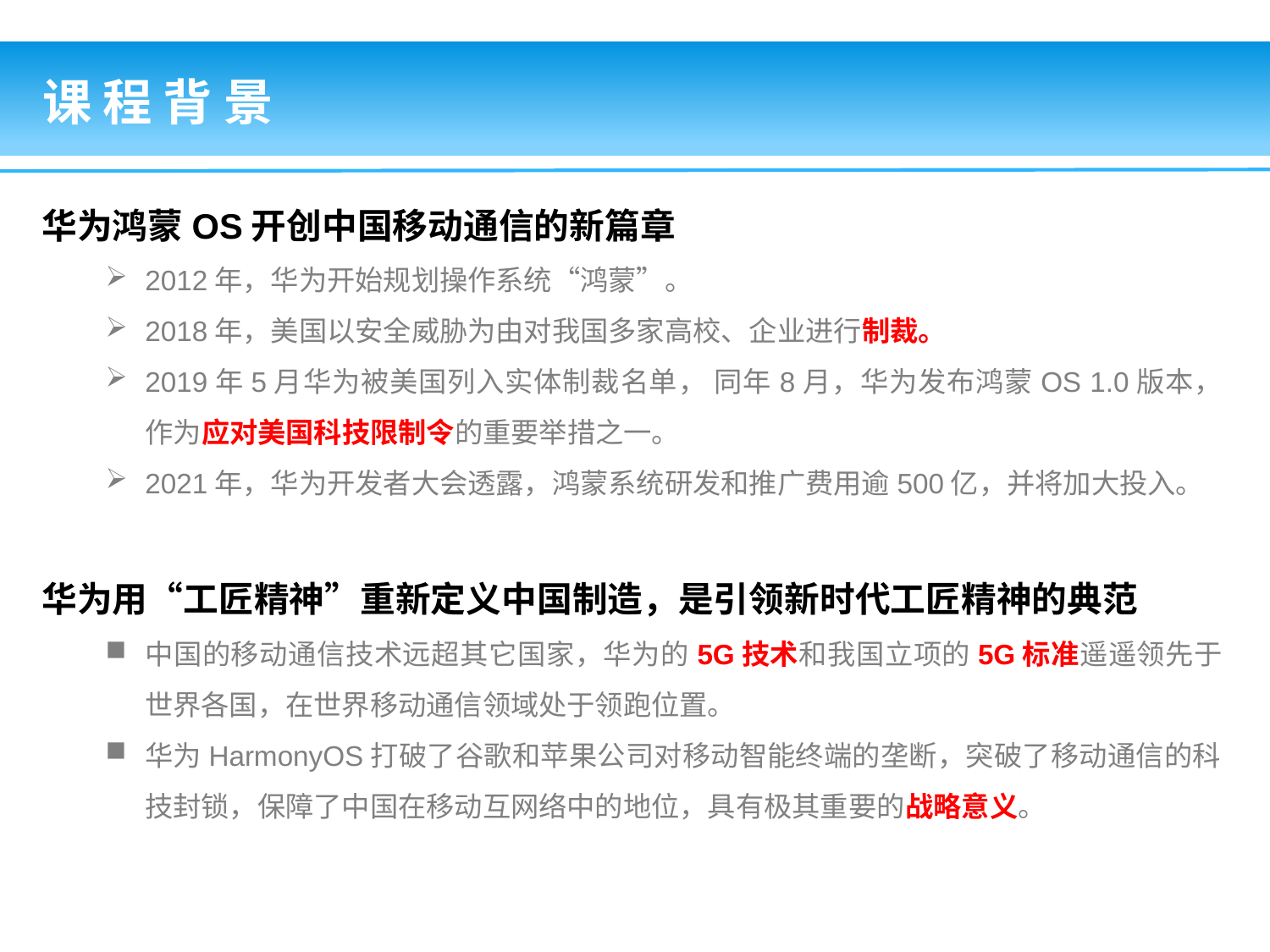

课 程 背 景
华为鸿蒙OS开创中国移动通信的新篇章
2012年，华为开始规划操作系统“鸿蒙”。
2018年，美国以安全威胁为由对我国多家高校、企业进行制裁。
2019年5月华为被美国列入实体制裁名单， 同年8月，华为发布鸿蒙OS 1.0版本，作为应对美国科技限制令的重要举措之一。
2021年，华为开发者大会透露，鸿蒙系统研发和推广费用逾500亿，并将加大投入。

华为用“工匠精神”重新定义中国制造，是引领新时代工匠精神的典范
中国的移动通信技术远超其它国家，华为的5G技术和我国立项的5G标准遥遥领先于世界各国，在世界移动通信领域处于领跑位置。
华为HarmonyOS打破了谷歌和苹果公司对移动智能终端的垄断，突破了移动通信的科技封锁，保障了中国在移动互网络中的地位，具有极其重要的战略意义。